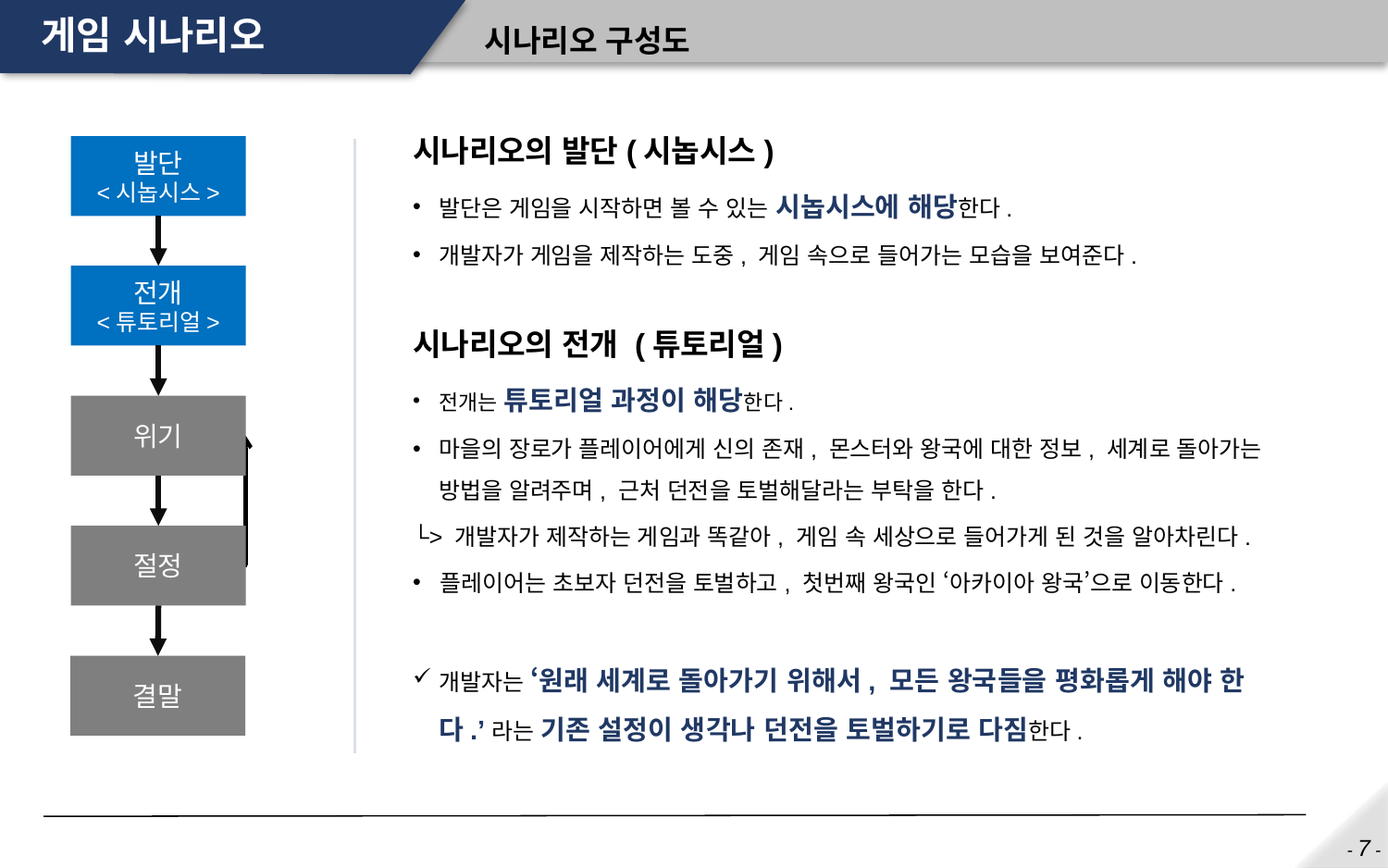

# 게임 시나리오
시나리오 구성도
시나리오의 발단(시놉시스)
발단은 게임을 시작하면 볼 수 있는 시놉시스에 해당한다.
개발자가 게임을 제작하는 도중, 게임 속으로 들어가는 모습을 보여준다.

시나리오의 전개 (튜토리얼)
전개는 튜토리얼 과정이 해당한다.
마을의 장로가 플레이어에게 신의 존재, 몬스터와 왕국에 대한 정보, 세계로 돌아가는 방법을 알려주며, 근처 던전을 토벌해달라는 부탁을 한다.
└> 개발자가 제작하는 게임과 똑같아, 게임 속 세상으로 들어가게 된 것을 알아차린다.
플레이어는 초보자 던전을 토벌하고, 첫번째 왕국인 ‘아카이아 왕국’으로 이동한다.

개발자는 ‘원래 세계로 돌아가기 위해서, 모든 왕국들을 평화롭게 해야 한다.’라는 기존 설정이 생각나 던전을 토벌하기로 다짐한다.

발단
<시놉시스>
전개
<튜토리얼>
위기
절정
결말